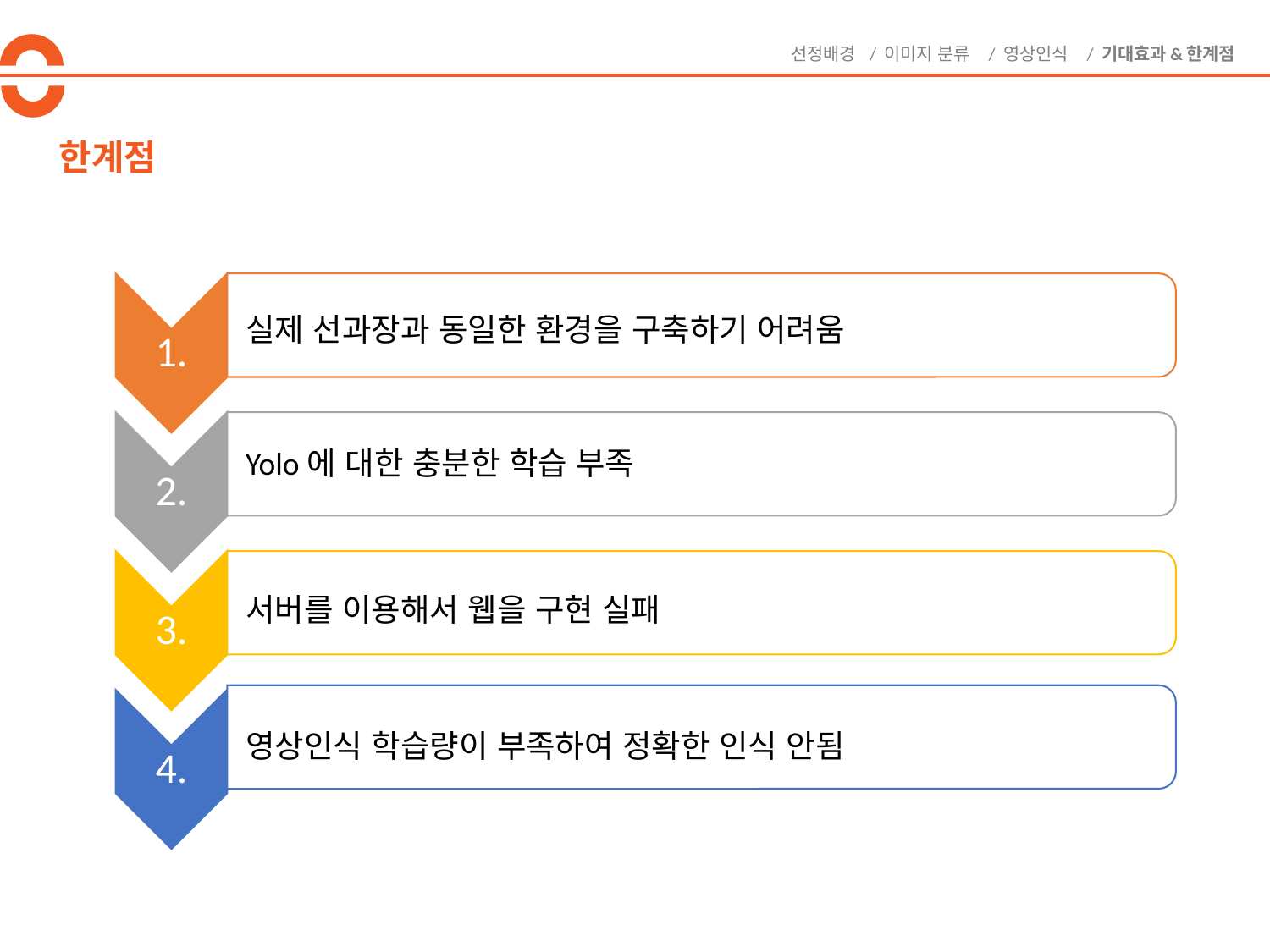

선정배경  / 이미지 분류   / 영상인식   / 기대효과&한계점

# 한계점
1.
2.
3.
4.
실제 선과장과 동일한 환경을 구축하기 어려움
Yolo에 대한 충분한 학습 부족

서버를 이용해서 웹을 구현 실패
영상인식 학습량이 부족하여 정확한 인식 안됨